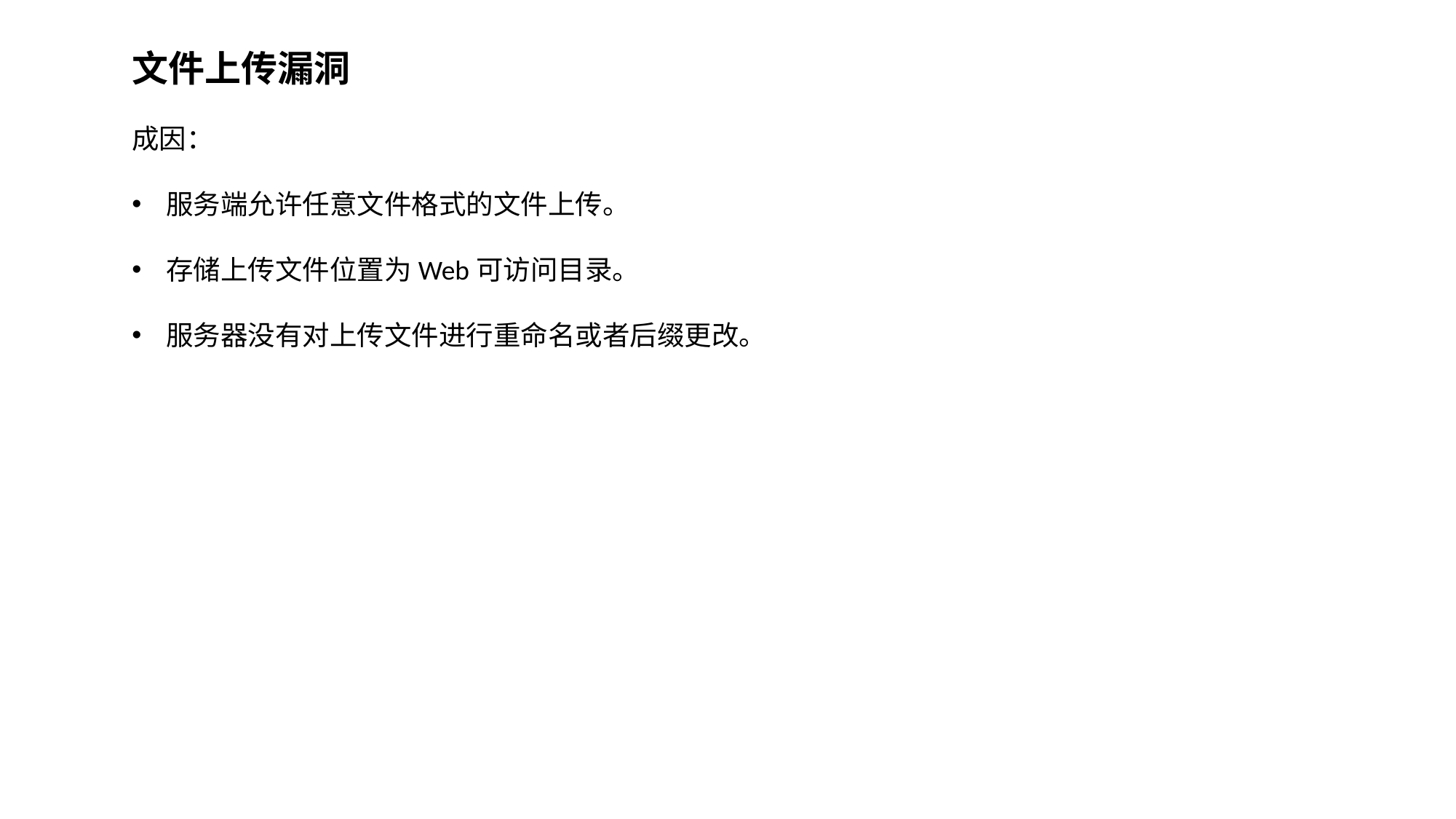

文件上传漏洞

成因：

服务端允许任意文件格式的文件上传。

存储上传文件位置为Web可访问目录。

服务器没有对上传文件进行重命名或者后缀更改。